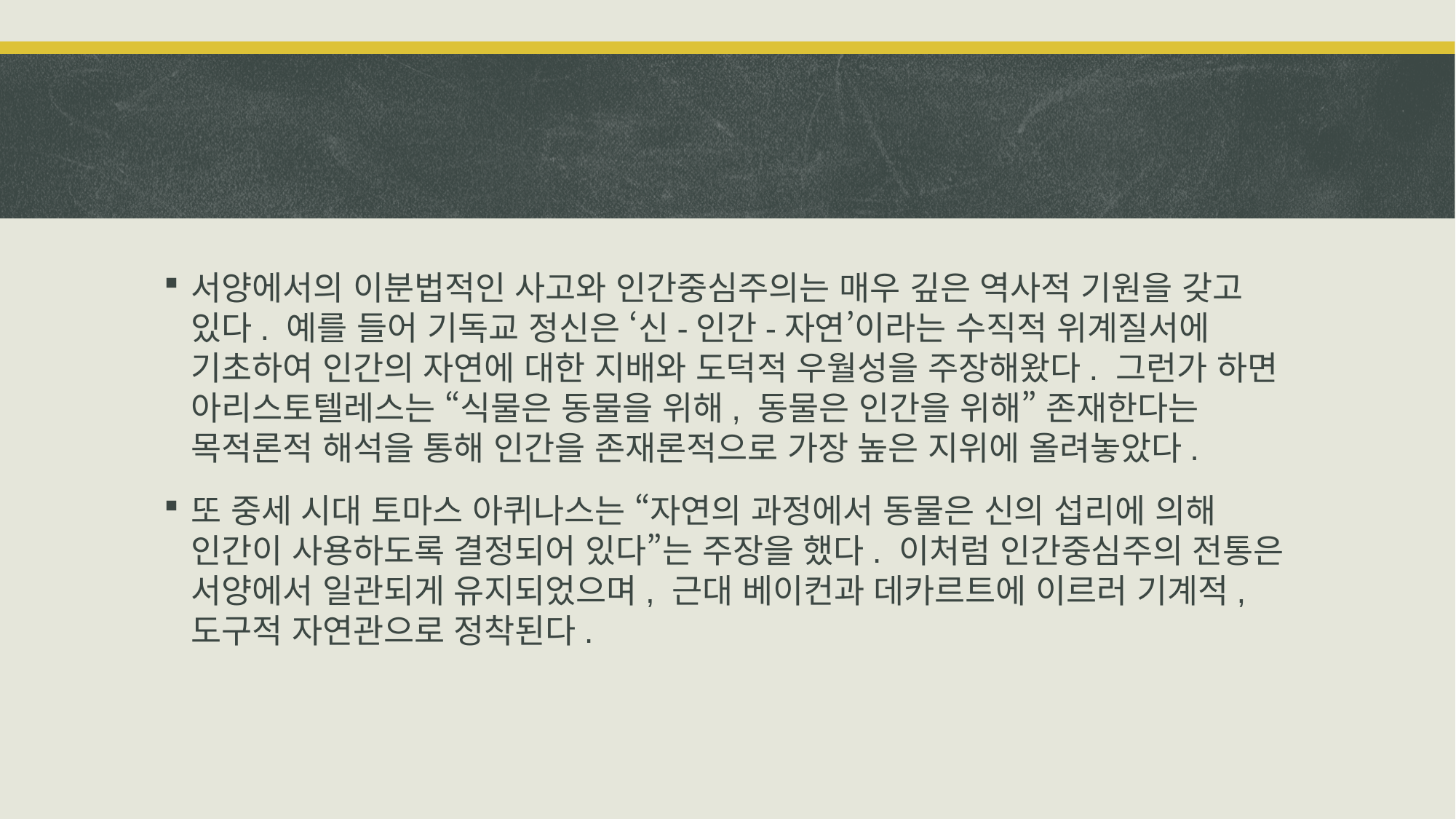

#
서양에서의 이분법적인 사고와 인간중심주의는 매우 깊은 역사적 기원을 갖고 있다. 예를 들어 기독교 정신은 ‘신-인간-자연’이라는 수직적 위계질서에 기초하여 인간의 자연에 대한 지배와 도덕적 우월성을 주장해왔다. 그런가 하면 아리스토텔레스는 “식물은 동물을 위해, 동물은 인간을 위해” 존재한다는 목적론적 해석을 통해 인간을 존재론적으로 가장 높은 지위에 올려놓았다.
또 중세 시대 토마스 아퀴나스는 “자연의 과정에서 동물은 신의 섭리에 의해 인간이 사용하도록 결정되어 있다”는 주장을 했다. 이처럼 인간중심주의 전통은 서양에서 일관되게 유지되었으며, 근대 베이컨과 데카르트에 이르러 기계적, 도구적 자연관으로 정착된다.